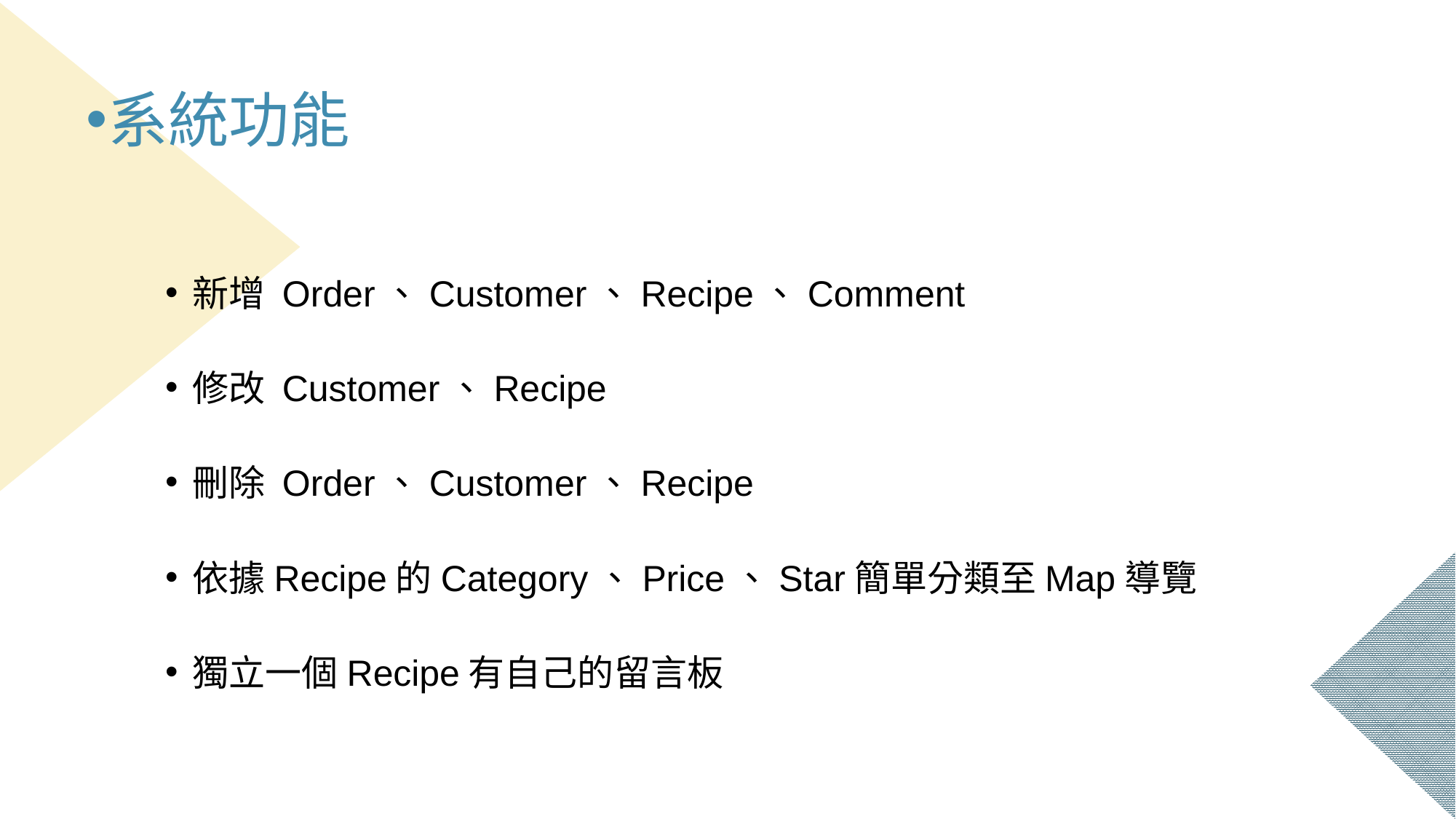

系統功能

新增 Order、Customer、Recipe、Comment
修改 Customer、Recipe
刪除 Order、Customer、Recipe
依據Recipe的Category、Price、Star簡單分類至Map導覽
獨立一個Recipe有自己的留言板